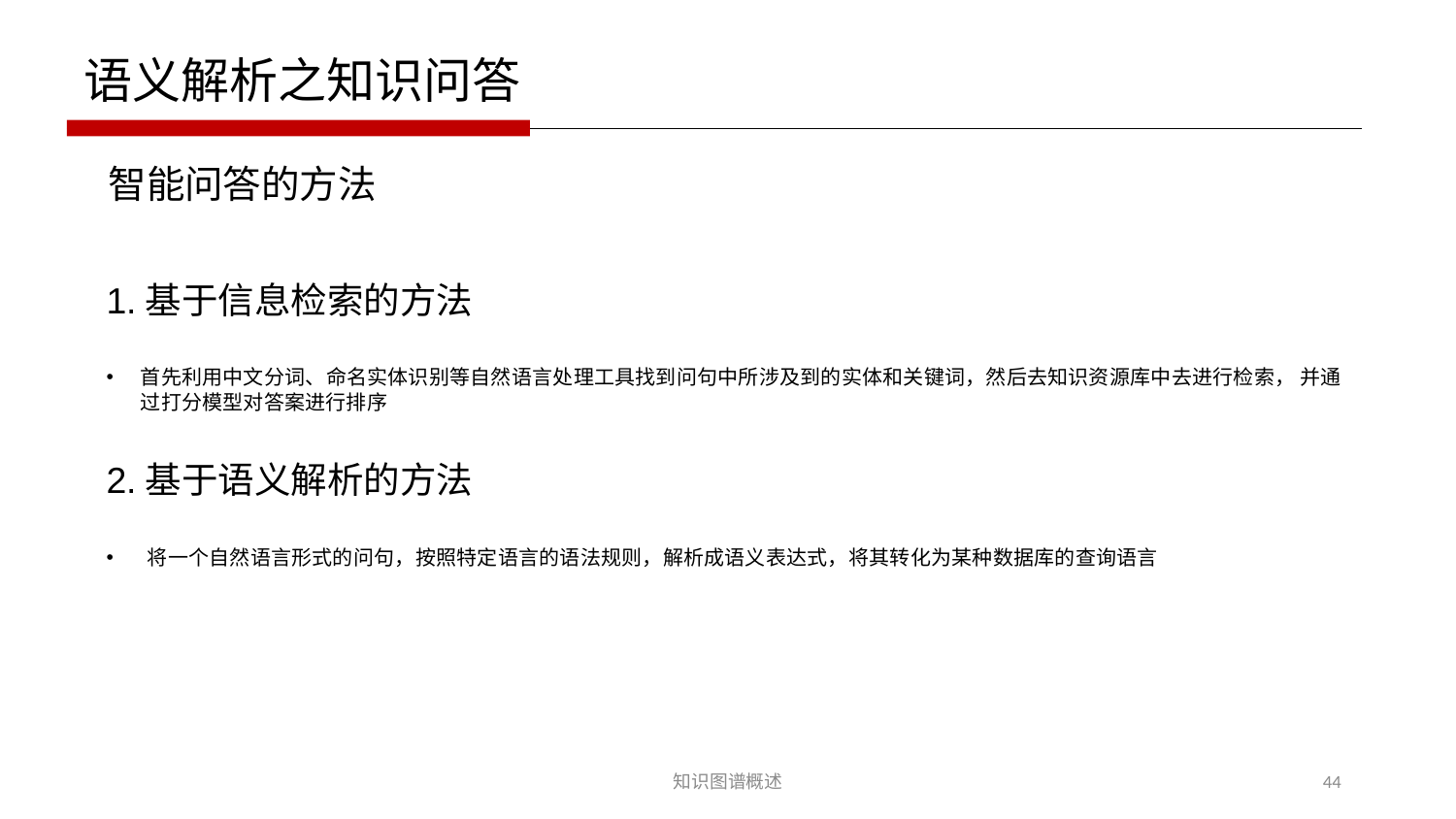

语义解析之知识问答

智能问答的方法
1.基于信息检索的方法

首先利用中文分词、命名实体识别等自然语言处理工具找到问句中所涉及到的实体和关键词，然后去知识资源库中去进行检索， 并通过打分模型对答案进行排序

2.基于语义解析的方法

将一个自然语言形式的问句，按照特定语言的语法规则，解析成语义表达式，将其转化为某种数据库的查询语言

知识图谱概述
44